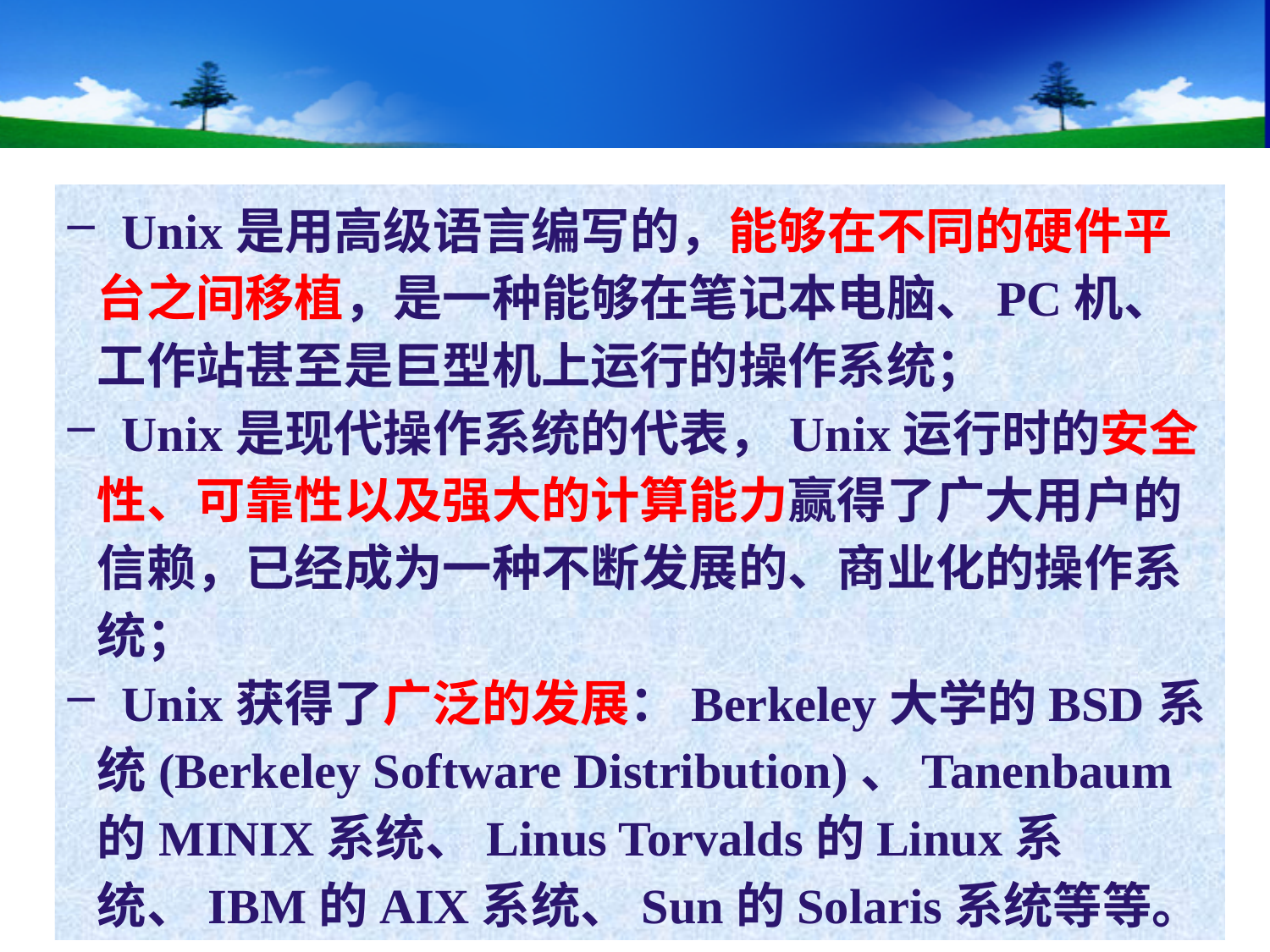

Unix是用高级语言编写的，能够在不同的硬件平台之间移植，是一种能够在笔记本电脑、PC机、工作站甚至是巨型机上运行的操作系统；
  Unix是现代操作系统的代表，Unix运行时的安全性、可靠性以及强大的计算能力赢得了广大用户的信赖，已经成为一种不断发展的、商业化的操作系统；
  Unix获得了广泛的发展：Berkeley大学的BSD系统(Berkeley Software Distribution)、Tanenbaum的MINIX系统、Linus Torvalds的Linux系统、IBM的AIX系统、Sun的Solaris系统等等。
操作系统
50